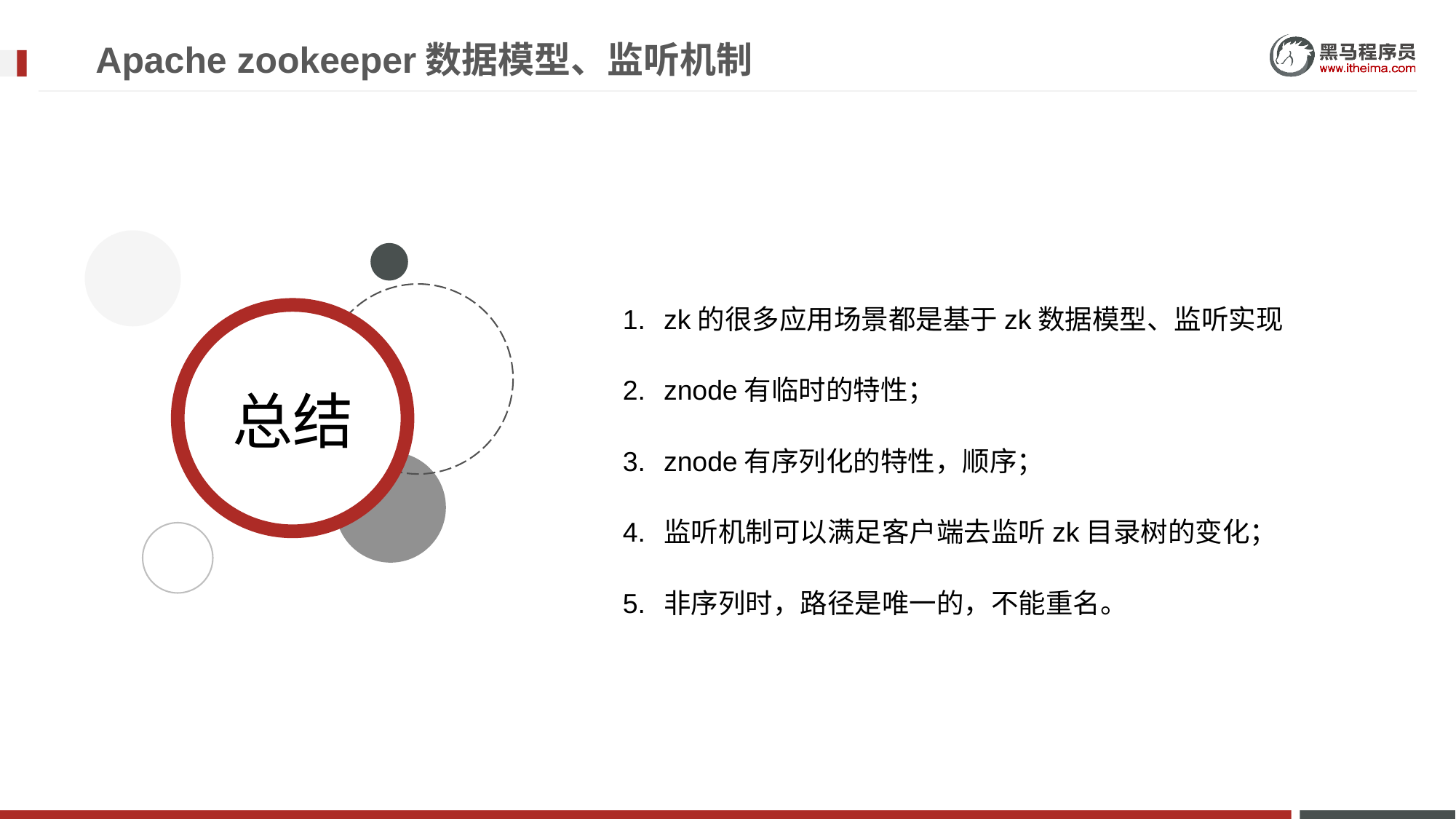

# Apache zookeeper数据模型、监听机制
zk的很多应用场景都是基于zk数据模型、监听实现
znode有临时的特性；
znode有序列化的特性，顺序；
监听机制可以满足客户端去监听zk目录树的变化；
非序列时，路径是唯一的，不能重名。